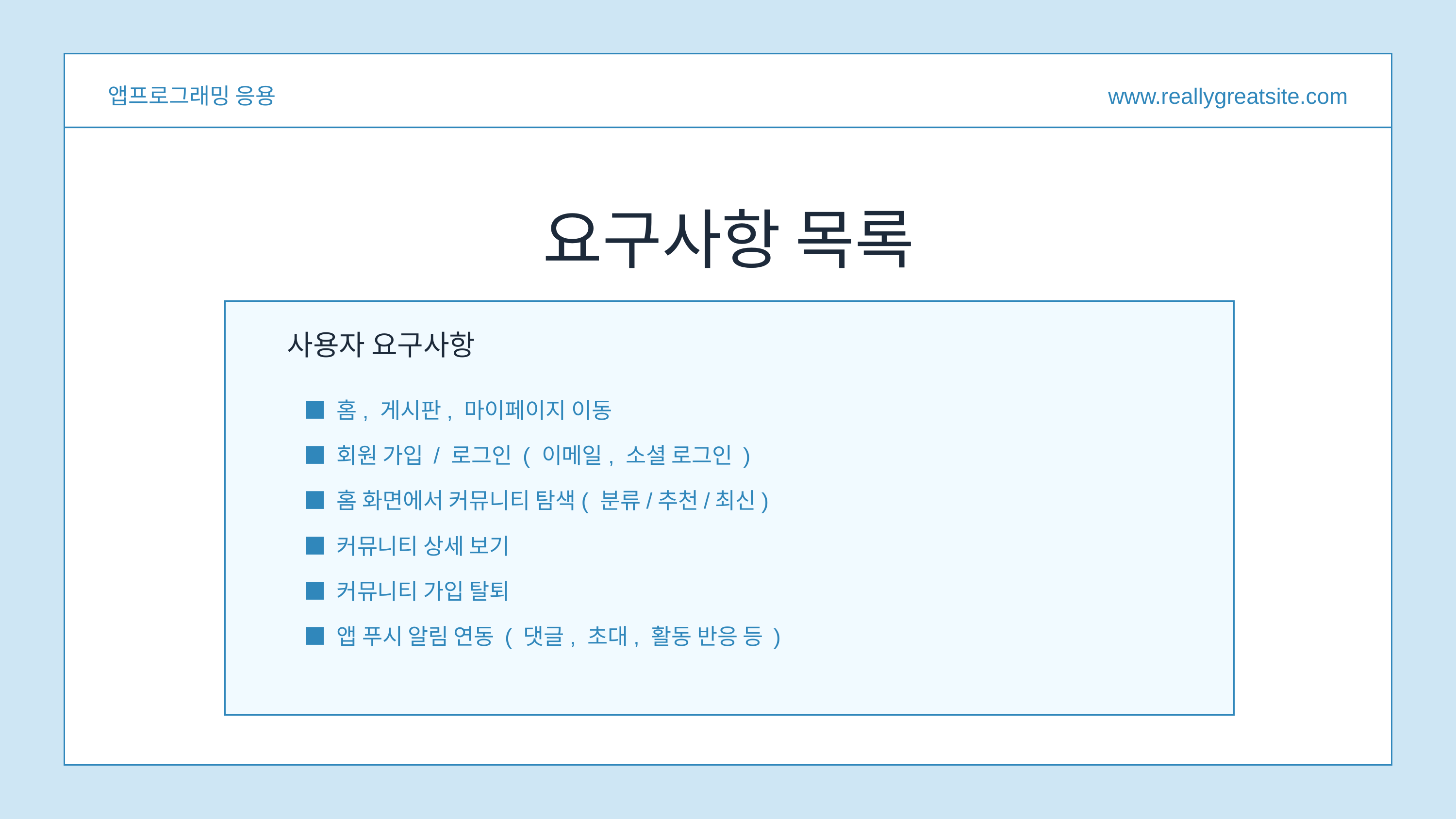

앱프로그래밍 응용
www.reallygreatsite.com

요구사항 목록

사용자 요구사항
■ 홈, 게시판, 마이페이지 이동
■ 회원 가입 / 로그인 ( 이메일, 소셜 로그인 )
■ 홈 화면에서 커뮤니티 탐색( 분류/추천/최신)
■ 커뮤니티 상세 보기
■ 커뮤니티 가입 탈퇴
■ 앱 푸시 알림 연동 ( 댓글, 초대, 활동 반응 등 )